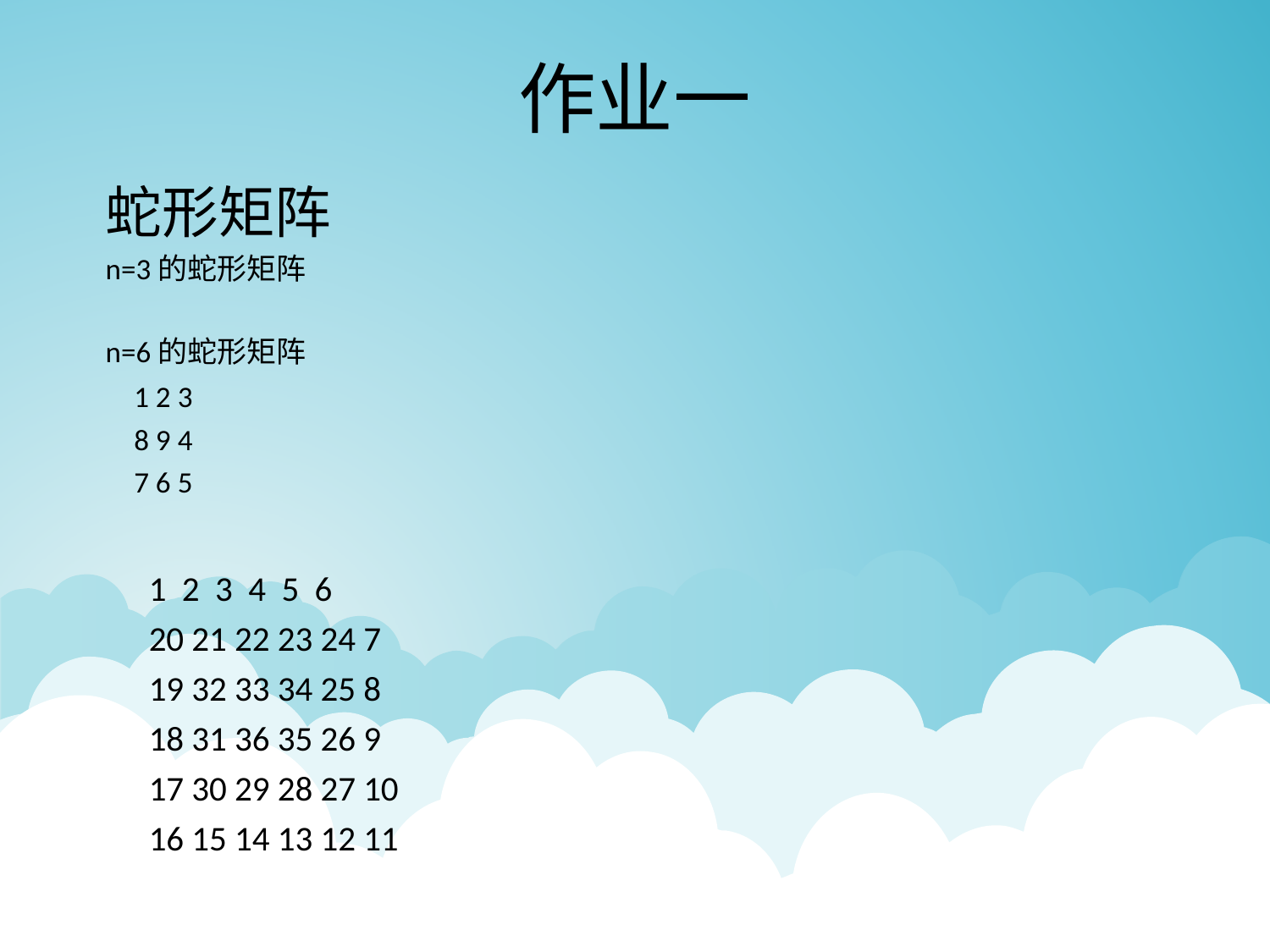

# 作业一
蛇形矩阵
n=3的蛇形矩阵

n=6的蛇形矩阵

1 2 3
8 9 4
7 6 5
1  2  3  4  5  6
20 21 22 23 24 7
19 32 33 34 25 8
18 31 36 35 26 9
17 30 29 28 27 10
16 15 14 13 12 11